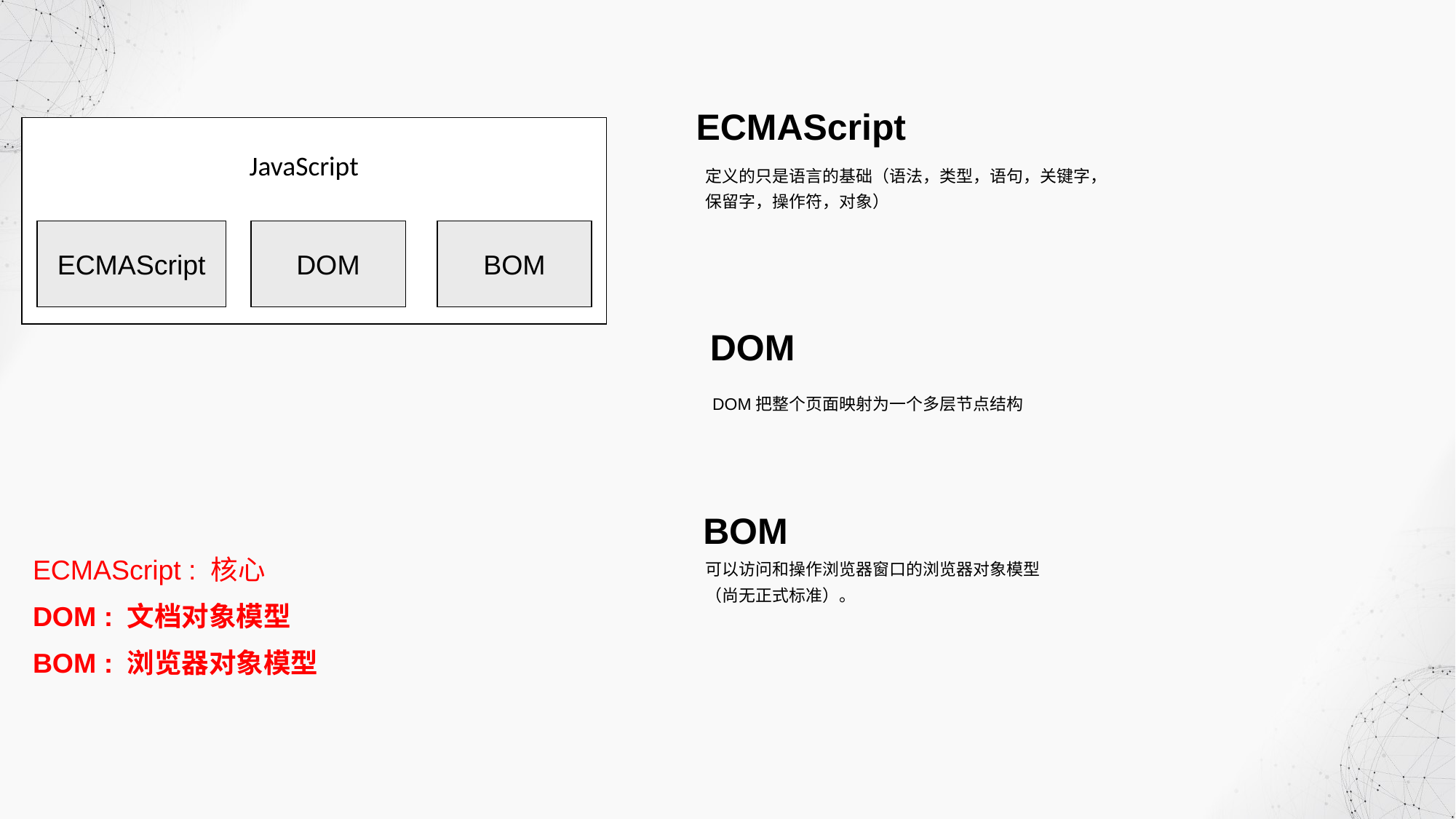

ECMAScript
定义的只是语言的基础（语法，类型，语句，关键字，保留字，操作符，对象）

JavaScript
ECMAScript
DOM
BOM
DOM
DOM把整个页面映射为一个多层节点结构
BOM
可以访问和操作浏览器窗口的浏览器对象模型（尚无正式标准）。
ECMAScript : 核心
DOM : 文档对象模型
BOM : 浏览器对象模型